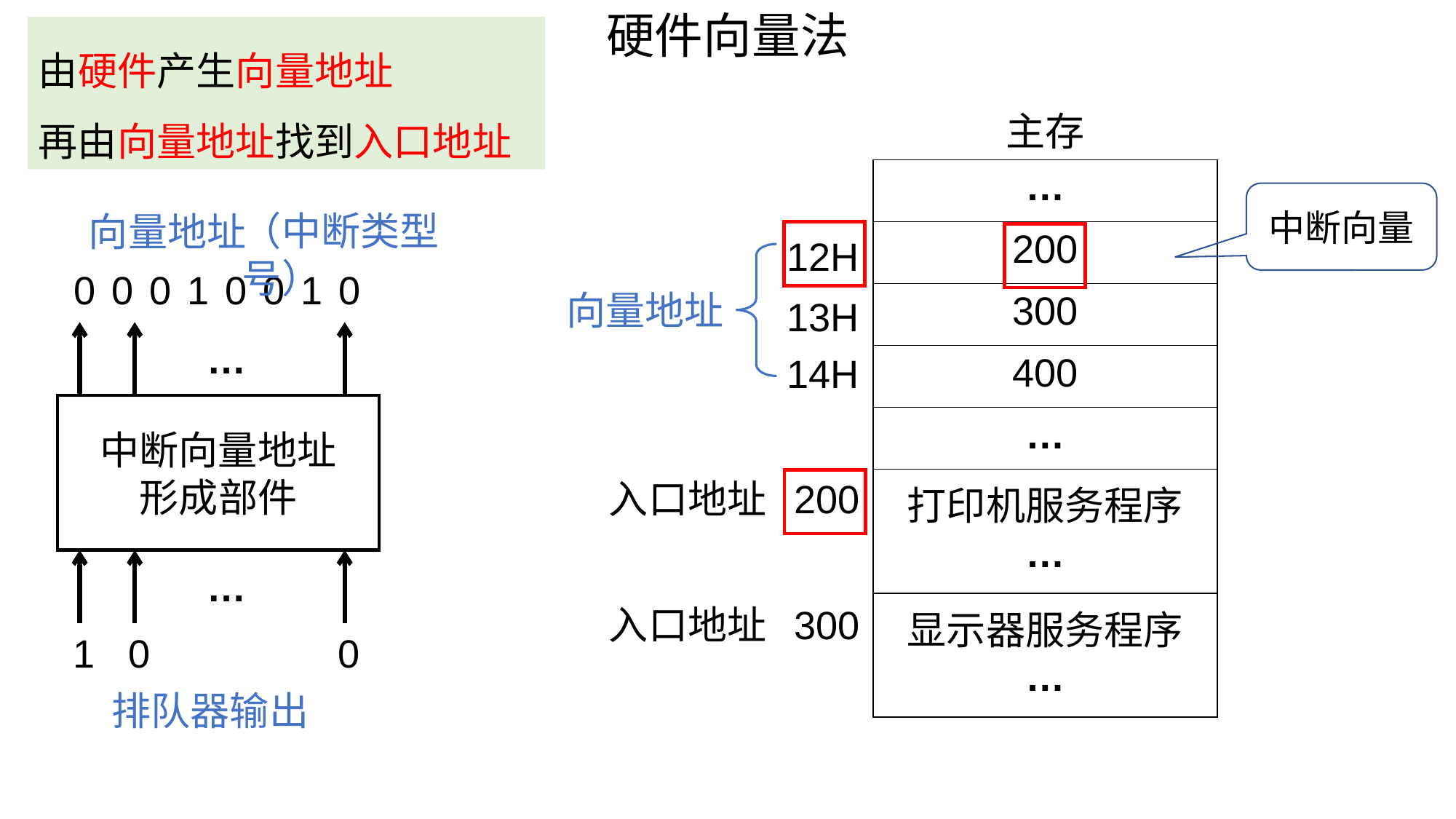

硬件向量法
由硬件产生向量地址
再由向量地址找到入口地址
主存
| … |
| --- |
| 200 |
| 300 |
| 400 |
| … |
| 打印机服务程序 … |
| 显示器服务程序 … |
中断向量
（中断类型号）
向量地址

12H

0
0
0
1
0
0
1
0
向量地址
13H
…
14H
中断向量地址
形成部件
入口地址  200

…
入口地址  300
1
0
0
排队器输出